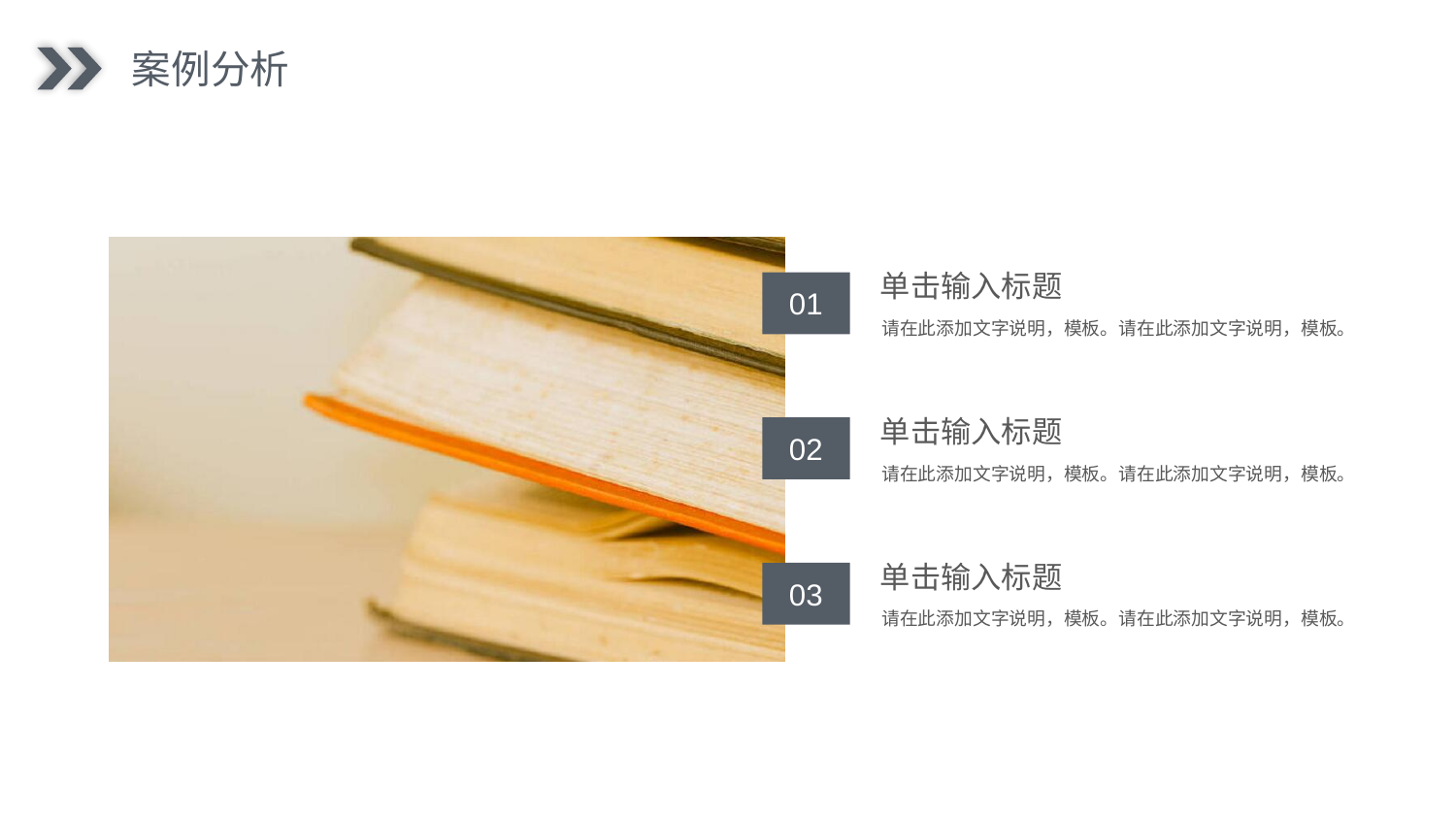

案例分析

单击输入标题
01
请在此添加文字说明，模板。请在此添加文字说明，模板。
单击输入标题
02
请在此添加文字说明，模板。请在此添加文字说明，模板。
单击输入标题
03
请在此添加文字说明，模板。请在此添加文字说明，模板。